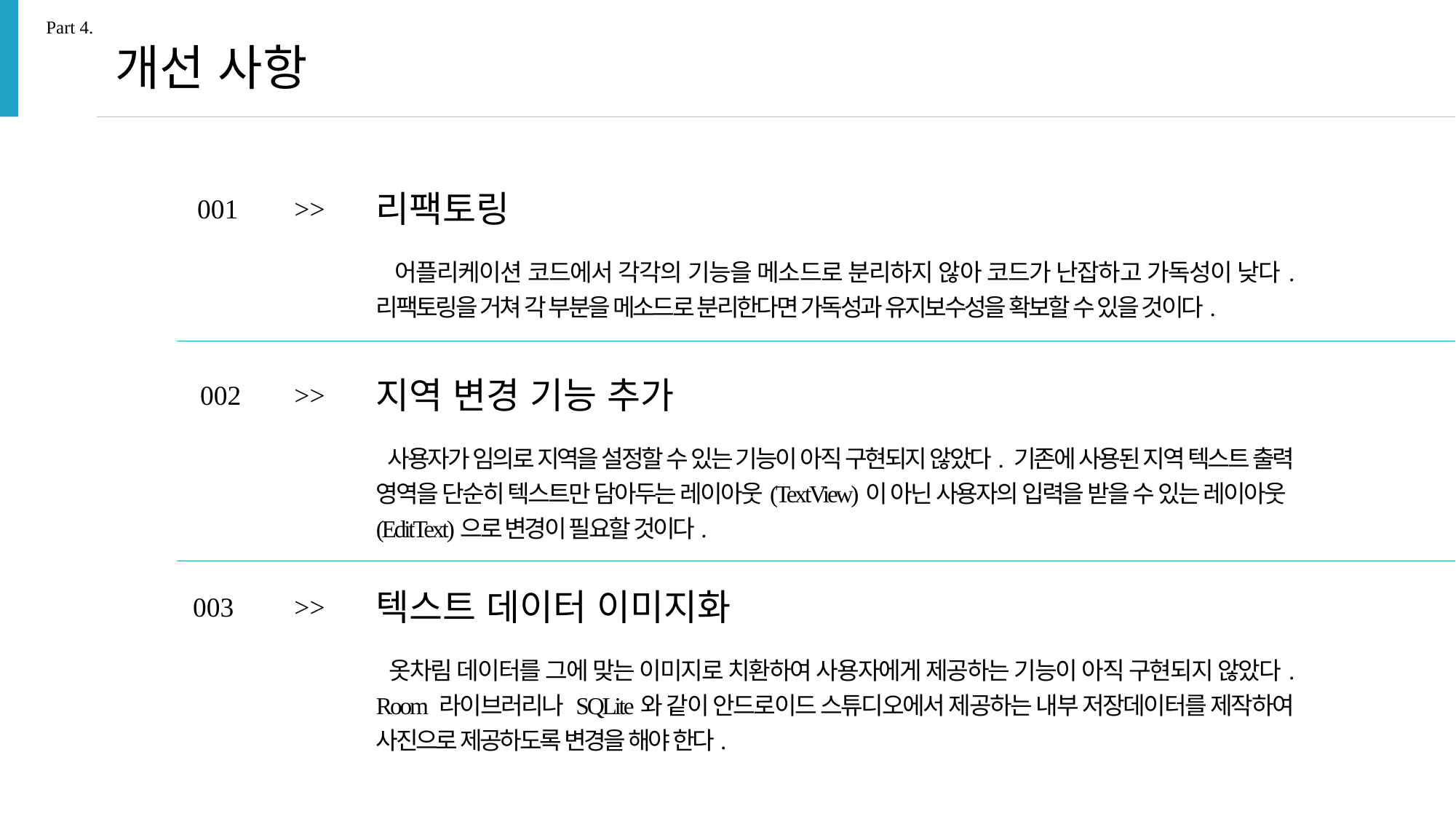

Part 4.
개선 사항
리팩토링
001
>>
  어플리케이션 코드에서 각각의 기능을 메소드로 분리하지 않아 코드가 난잡하고 가독성이 낮다. 리팩토링을 거쳐 각 부분을 메소드로 분리한다면 가독성과 유지보수성을 확보할 수 있을 것이다.
지역 변경 기능 추가
002
>>
 사용자가 임의로 지역을 설정할 수 있는 기능이 아직 구현되지 않았다. 기존에 사용된 지역 텍스트 출력 영역을 단순히 텍스트만 담아두는 레이아웃(TextView)이 아닌 사용자의 입력을 받을 수 있는 레이아웃(EditText)으로 변경이 필요할 것이다.
텍스트 데이터 이미지화
003
>>
 옷차림 데이터를 그에 맞는 이미지로 치환하여 사용자에게 제공하는 기능이 아직 구현되지 않았다. Room 라이브러리나 SQLite와 같이 안드로이드 스튜디오에서 제공하는 내부 저장데이터를 제작하여 사진으로 제공하도록 변경을 해야 한다.